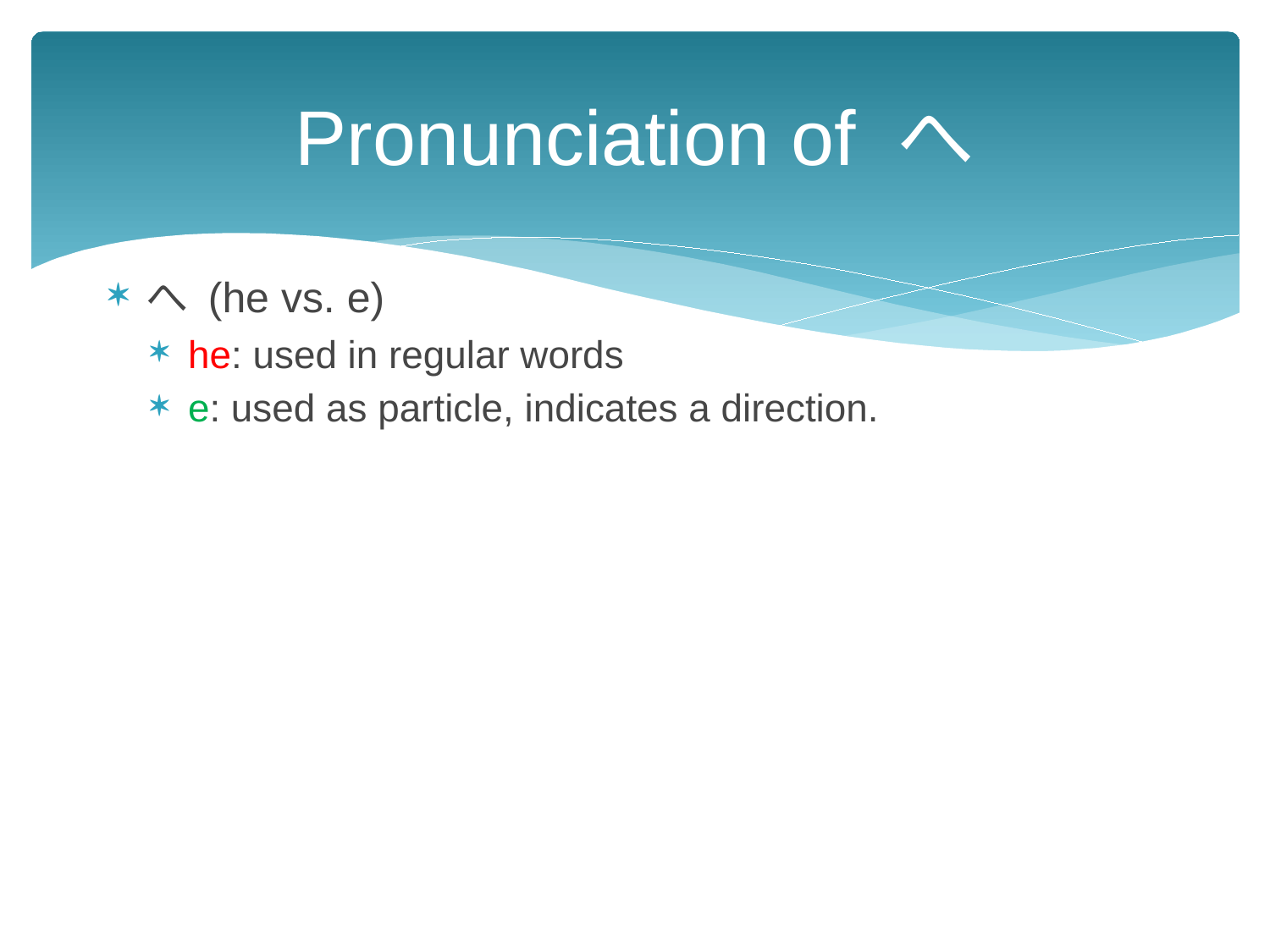

# Pronunciation of へ
へ (he vs. e)
he: used in regular words
e: used as particle, indicates a direction.